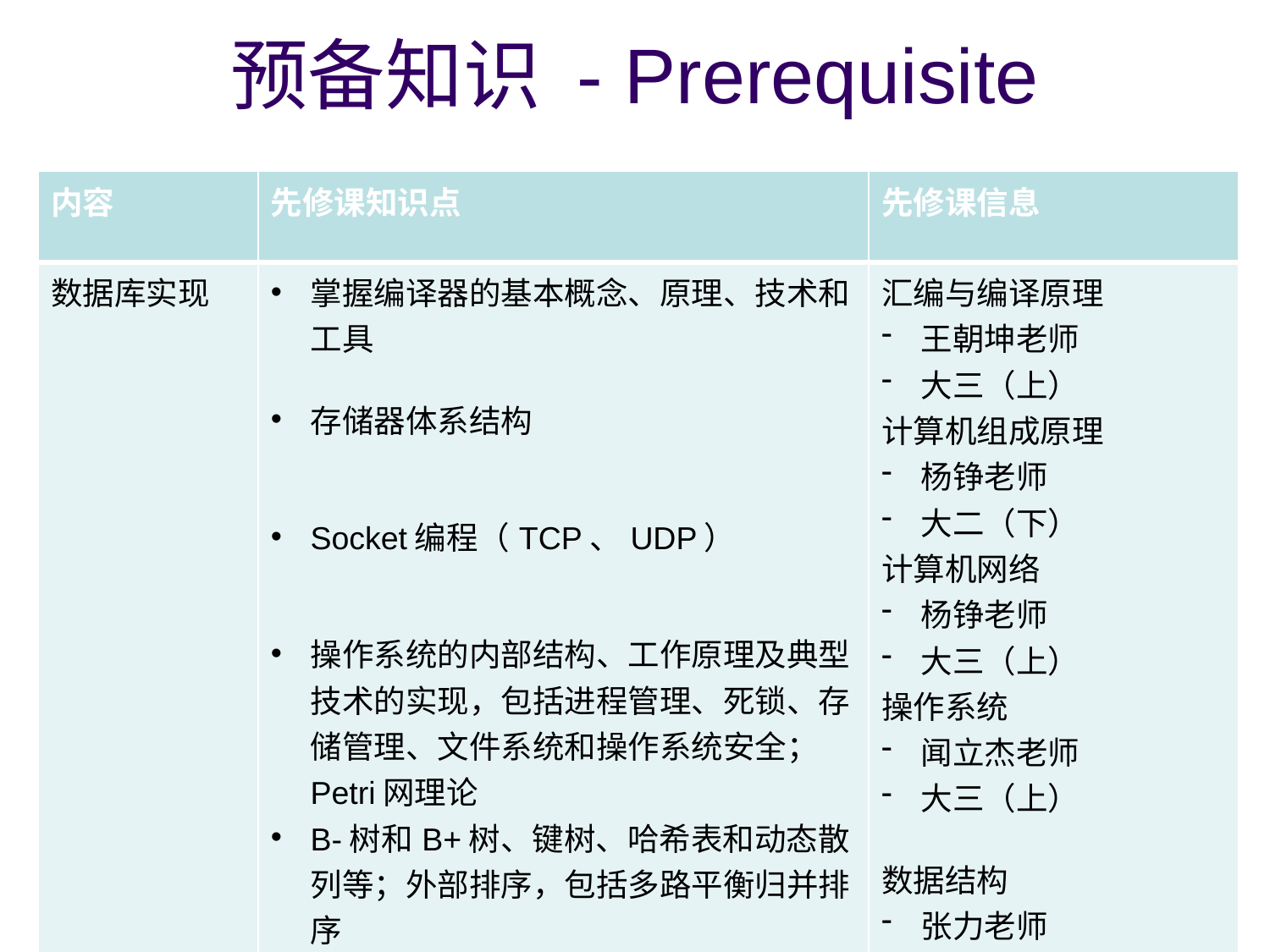

# 预备知识 - Prerequisite
| 内容 | 先修课知识点 | 先修课信息 |
| --- | --- | --- |
| 数据库实现 | 掌握编译器的基本概念、原理、技术和工具 存储器体系结构 Socket编程（TCP、UDP） 操作系统的内部结构、工作原理及典型技术的实现，包括进程管理、死锁、存储管理、文件系统和操作系统安全；Petri网理论 B-树和B+树、键树、哈希表和动态散列等；外部排序，包括多路平衡归并排序 | 汇编与编译原理 王朝坤老师 大三（上） 计算机组成原理 杨铮老师 大二（下） 计算机网络 杨铮老师 大三（上） 操作系统 闻立杰老师 大三（上） 数据结构 张力老师 大二（上） |